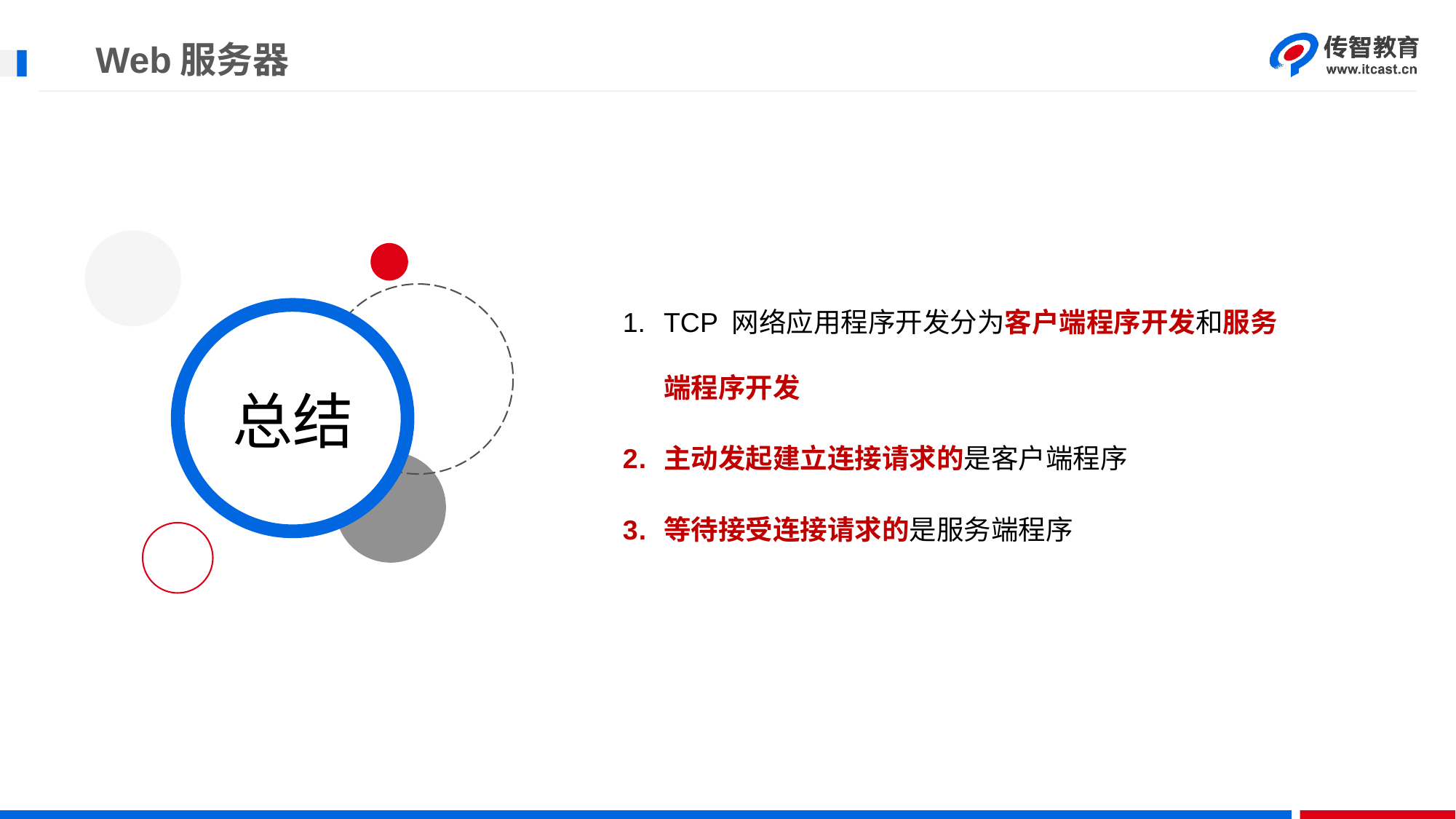

# Web服务器
TCP 网络应用程序开发分为客户端程序开发和服务端程序开发
主动发起建立连接请求的是客户端程序
等待接受连接请求的是服务端程序